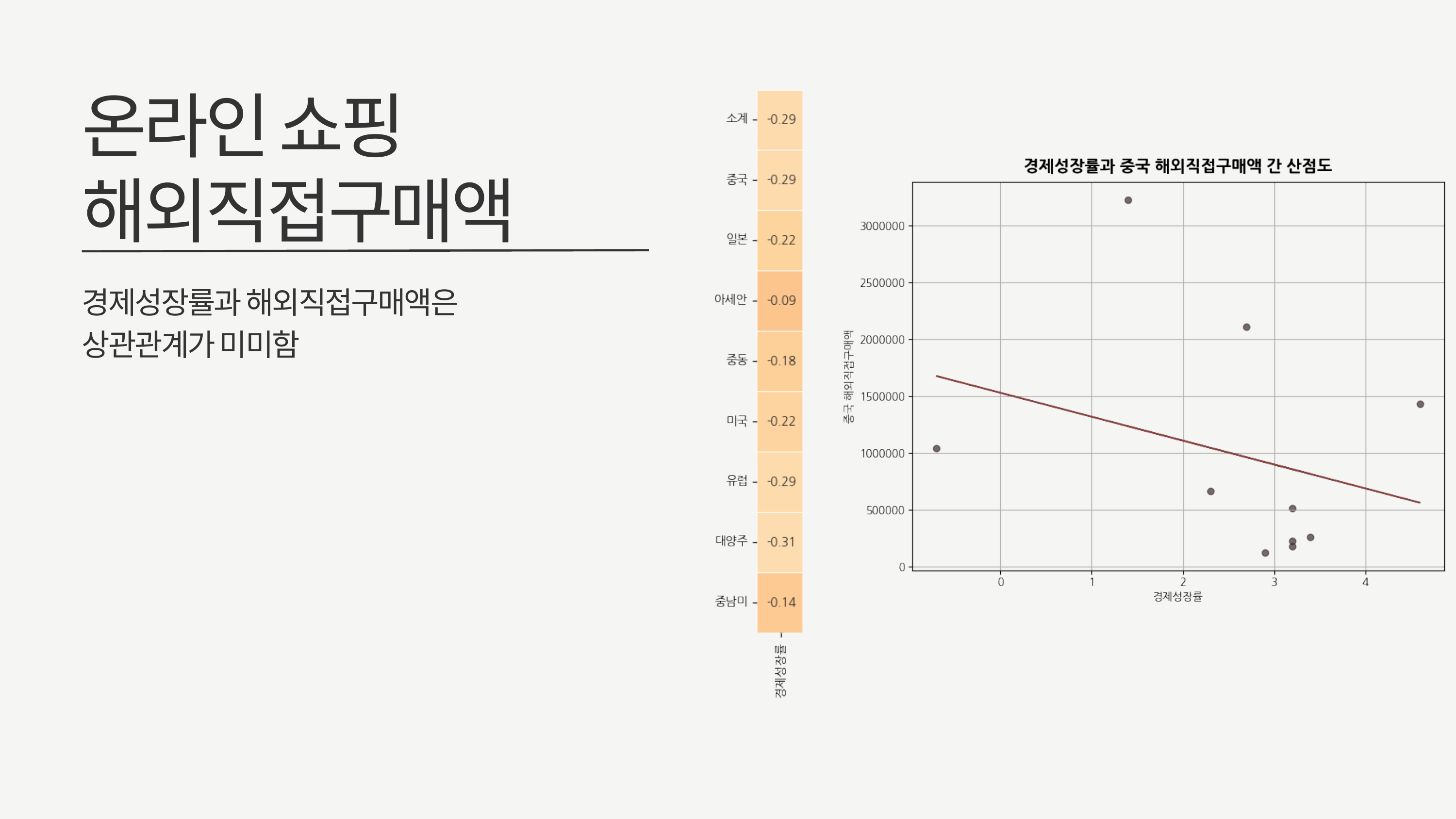

온라인 쇼핑
해외직접구매액

경제성장률과 해외직접구매액은
상관관계가 미미함